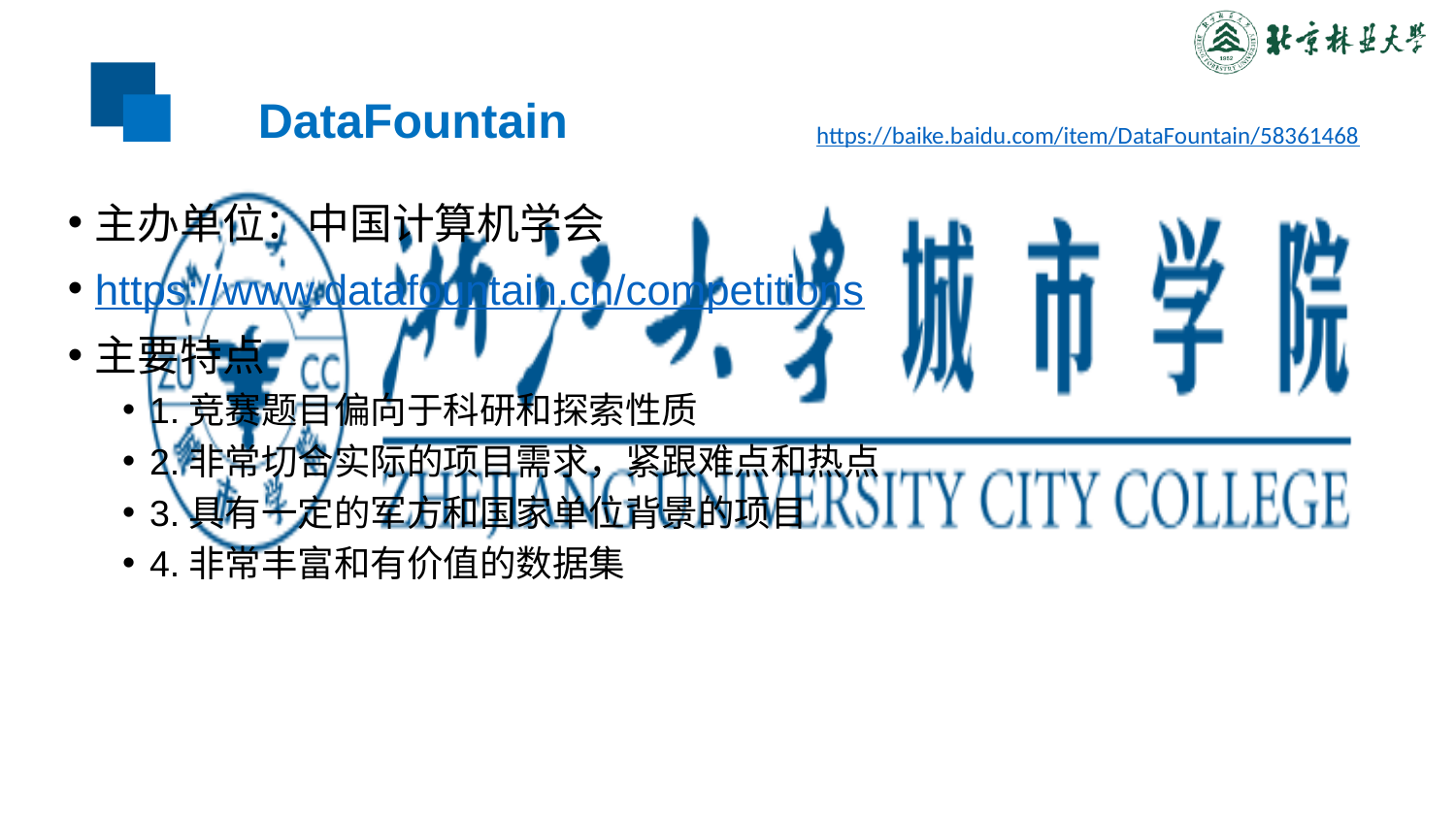

# DataFountain

https://baike.baidu.com/item/DataFountain/58361468
主办单位：中国计算机学会
https://www.datafountain.cn/competitions
主要特点
1.竞赛题目偏向于科研和探索性质
2.非常切合实际的项目需求，紧跟难点和热点
3.具有一定的军方和国家单位背景的项目
4.非常丰富和有价值的数据集